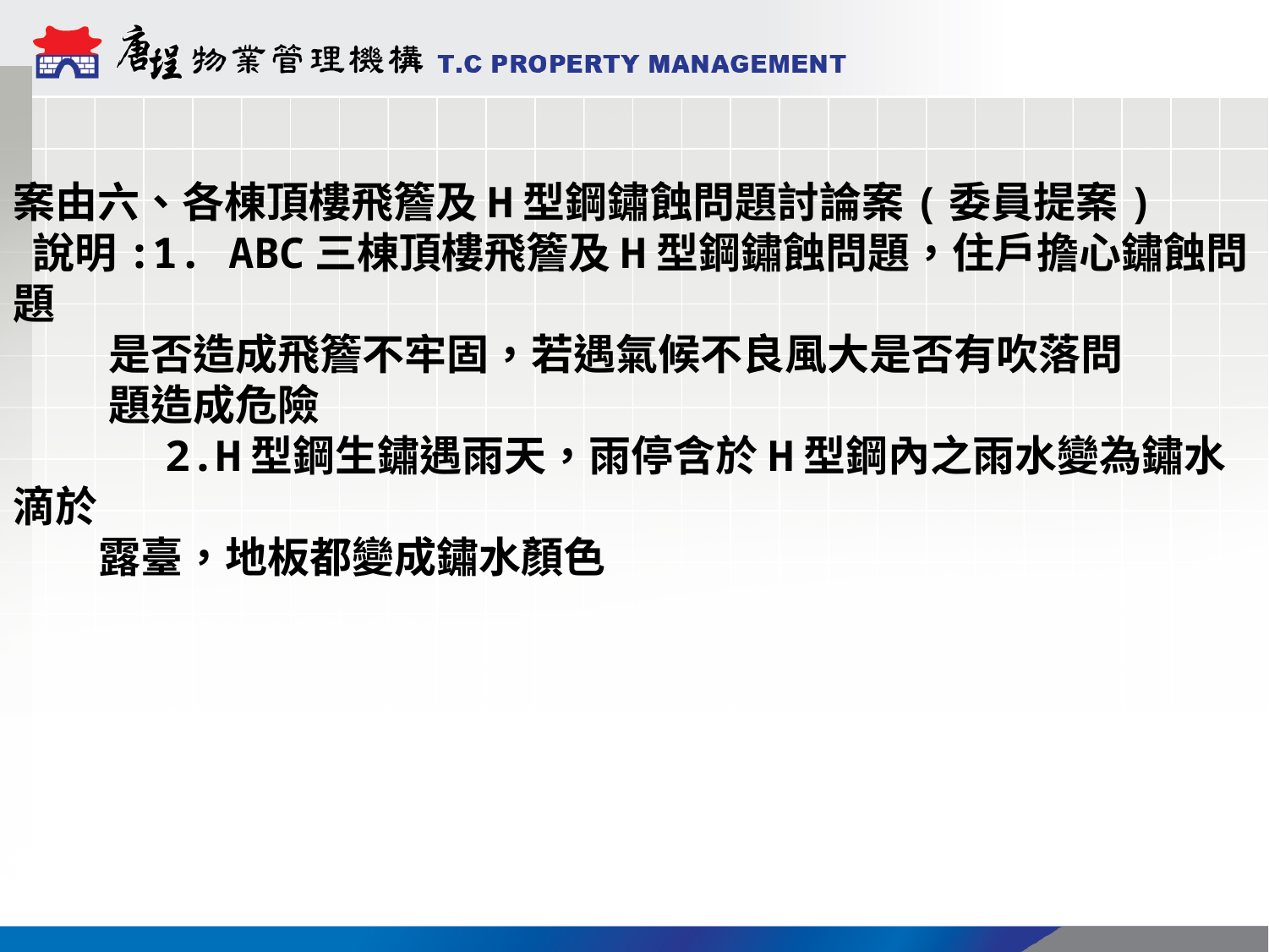

案由六、各棟頂樓飛簷及H型鋼鏽蝕問題討論案(委員提案)
 說明:1. ABC三棟頂樓飛簷及H型鋼鏽蝕問題，住戶擔心鏽蝕問題
         是否造成飛簷不牢固，若遇氣候不良風大是否有吹落問
         題造成危險
      2.H型鋼生鏽遇雨天，雨停含於H型鋼內之雨水變為鏽水滴於
        露臺，地板都變成鏽水顏色